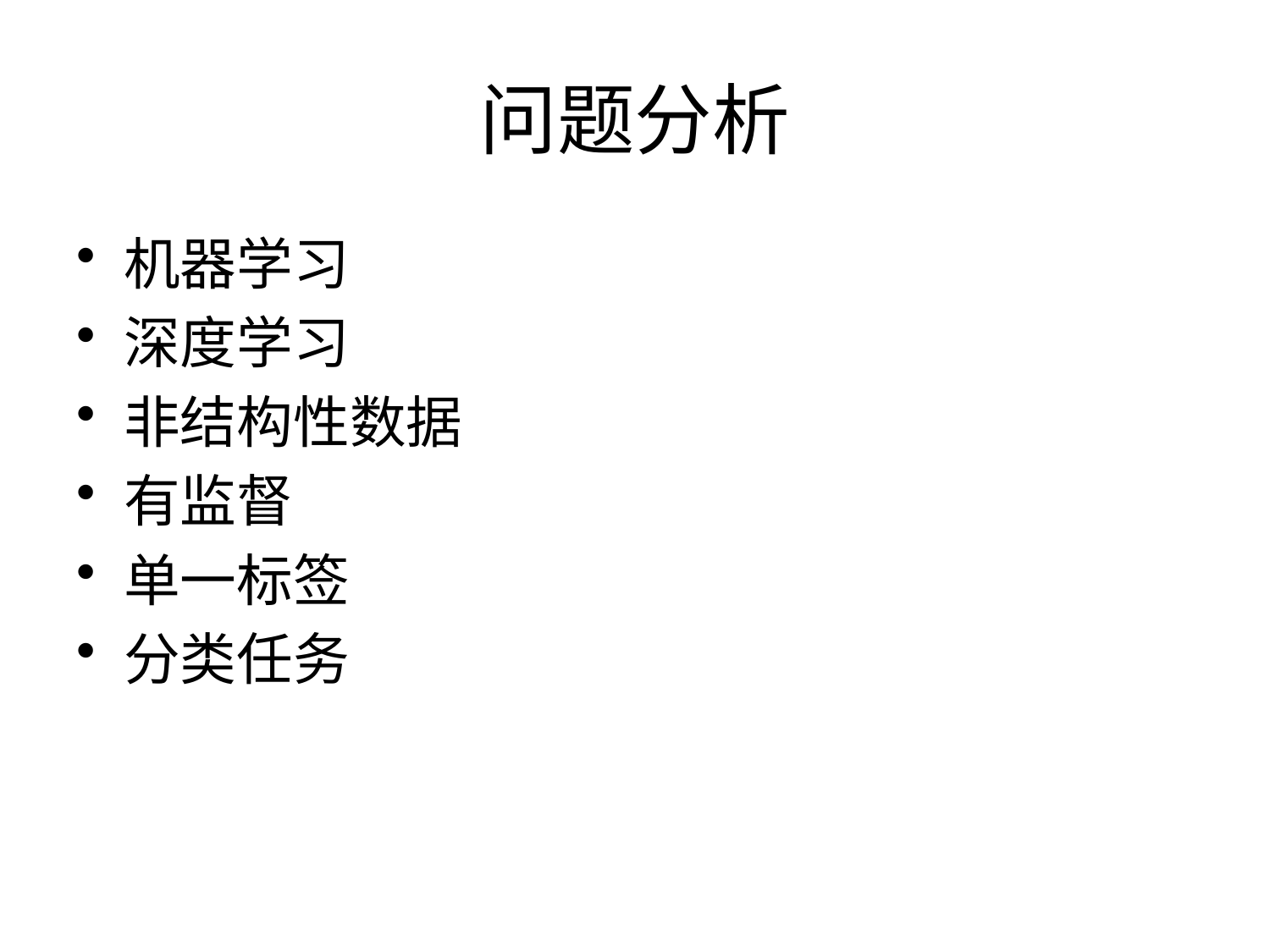

# 问题分析
机器学习
深度学习
非结构性数据
有监督
单一标签
分类任务